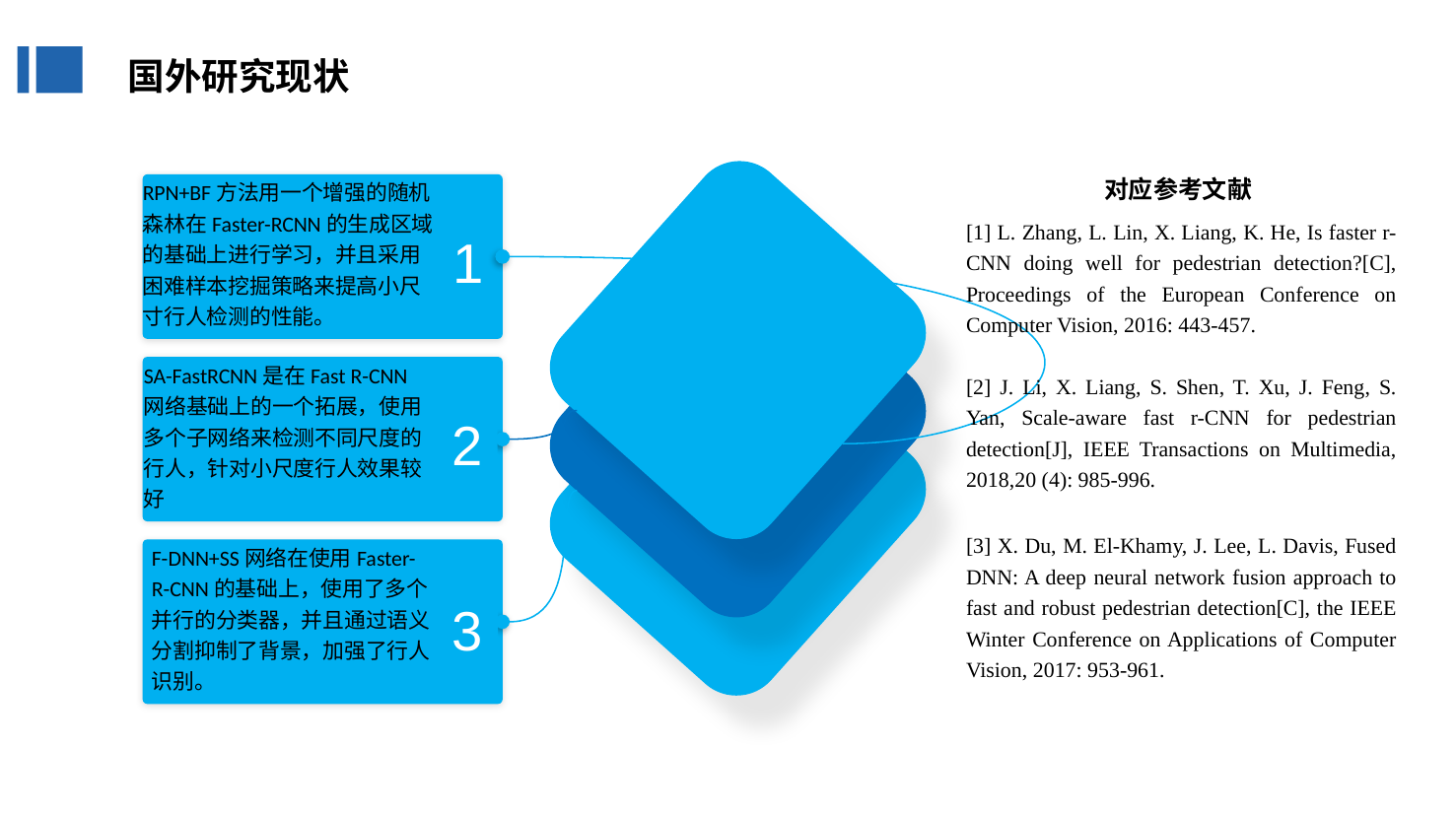

国外研究现状

对应参考文献
[1] L. Zhang, L. Lin, X. Liang, K. He, Is faster r-CNN doing well for pedestrian detection?[C], Proceedings of the European Conference on Computer Vision, 2016: 443-457.

[2] J. Li, X. Liang, S. Shen, T. Xu, J. Feng, S. Yan, Scale-aware fast r-CNN for pedestrian detection[J], IEEE Transactions on Multimedia, 2018,20 (4): 985-996.

[3] X. Du, M. El-Khamy, J. Lee, L. Davis, Fused DNN: A deep neural network fusion approach to fast and robust pedestrian detection[C], the IEEE Winter Conference on Applications of Computer Vision, 2017: 953-961.

RPN+BF方法用一个增强的随机森林在Faster-RCNN的生成区域的基础上进行学习，并且采用困难样本挖掘策略来提高小尺寸行人检测的性能。

1

SA-FastRCNN是在Fast R-CNN网络基础上的一个拓展，使用多个子网络来检测不同尺度的行人，针对小尺度行人效果较好

2

3

F-DNN+SS网络在使用Faster-R-CNN的基础上，使用了多个并行的分类器，并且通过语义分割抑制了背景，加强了行人识别。